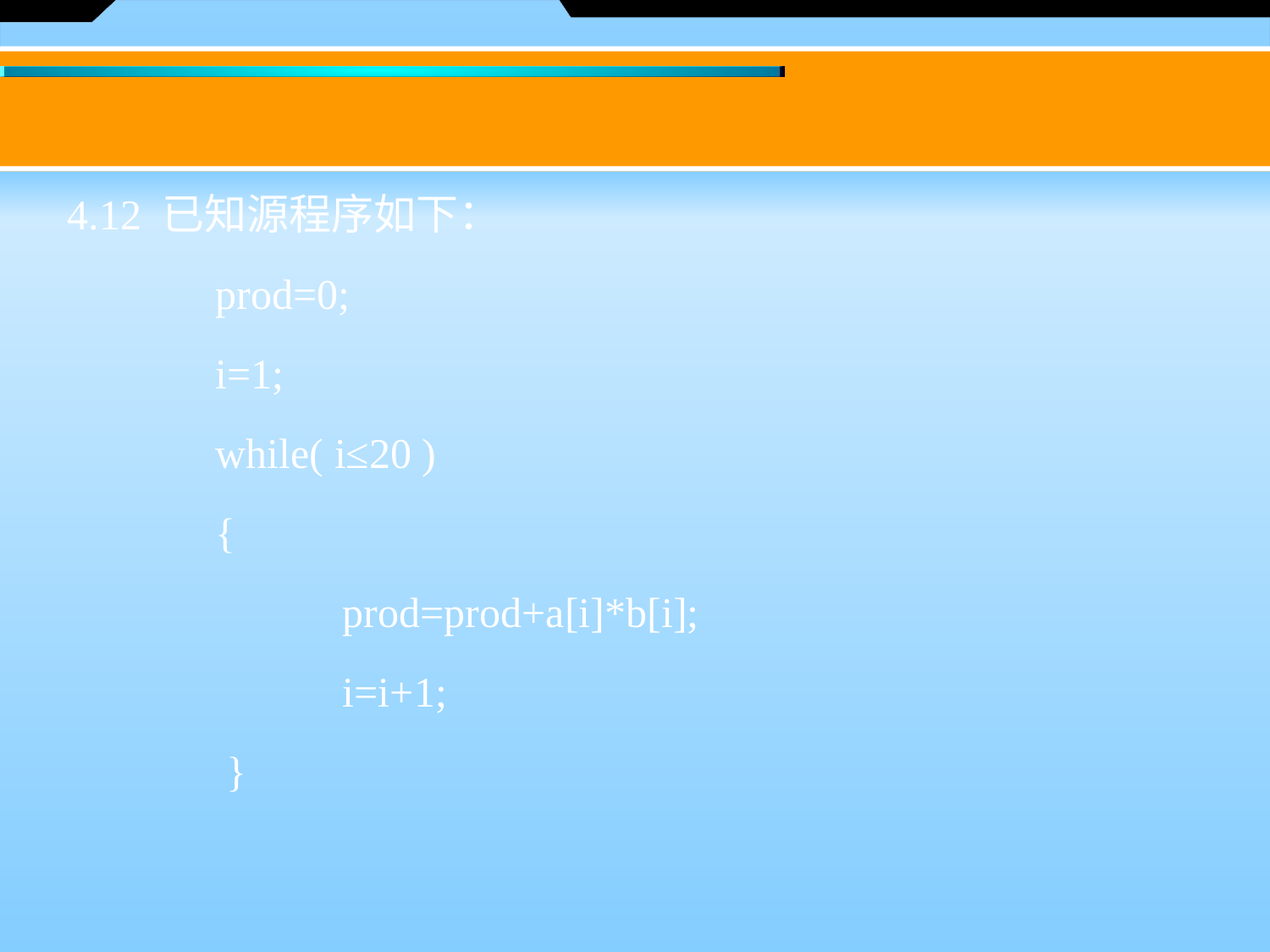

4.12 已知源程序如下：
              prod=0;
              i=1;
              while( i≤20 )
              {
	              prod=prod+a[i]*b[i];
	              i=i+1;
               }